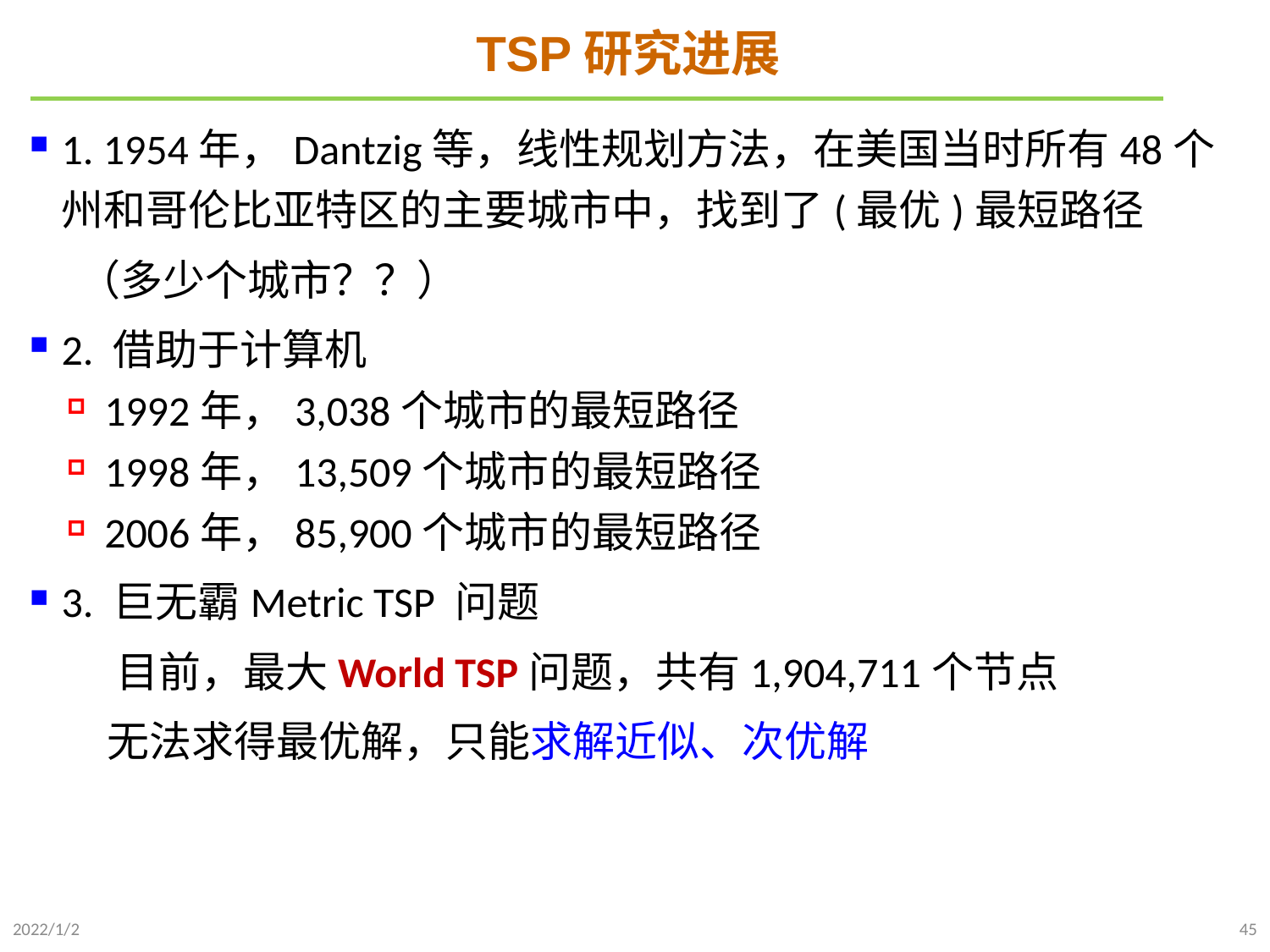

# TSP研究进展
1. 1954年，Dantzig等，线性规划方法，在美国当时所有48个州和哥伦比亚特区的主要城市中，找到了(最优)最短路径
    （多少个城市？？）
2. 借助于计算机
1992年，3,038个城市的最短路径
1998年，13,509个城市的最短路径
2006年，85,900个城市的最短路径
3. 巨无霸Metric TSP 问题
        目前，最大World TSP问题，共有1,904,711个节点
       无法求得最优解，只能求解近似、次优解

2022/1/2
45